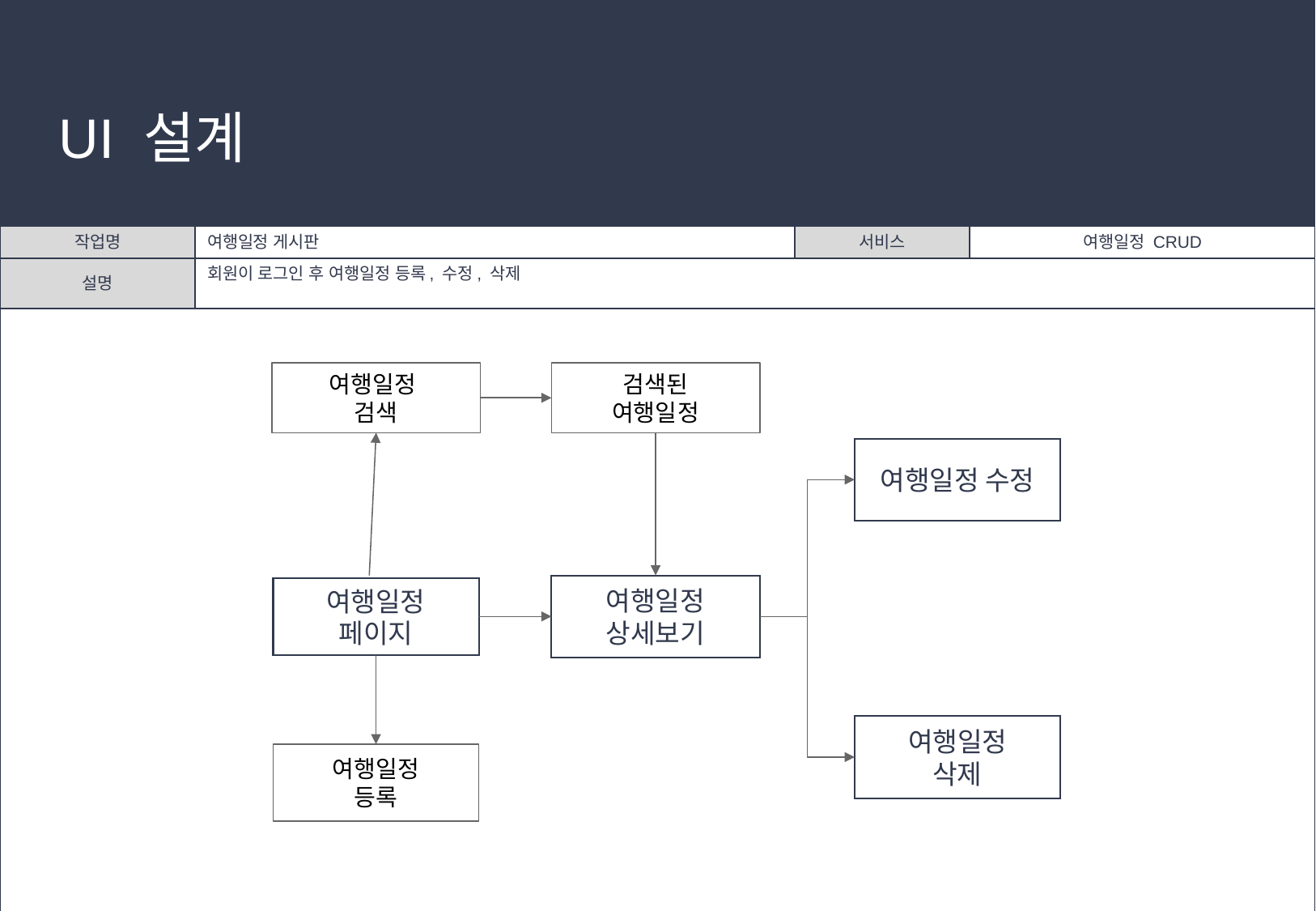

# UI 설계
| 작업명 | 여행일정 게시판 | 서비스 | 여행일정 CRUD |
| --- | --- | --- | --- |
| 설명 | 회원이 로그인 후 여행일정 등록, 수정, 삭제 |  |  |
|  |  |  |  |
여행일정
검색
검색된
여행일정
여행일정 수정
여행일정
상세보기
여행일정
페이지
여행일정
삭제
여행일정
등록